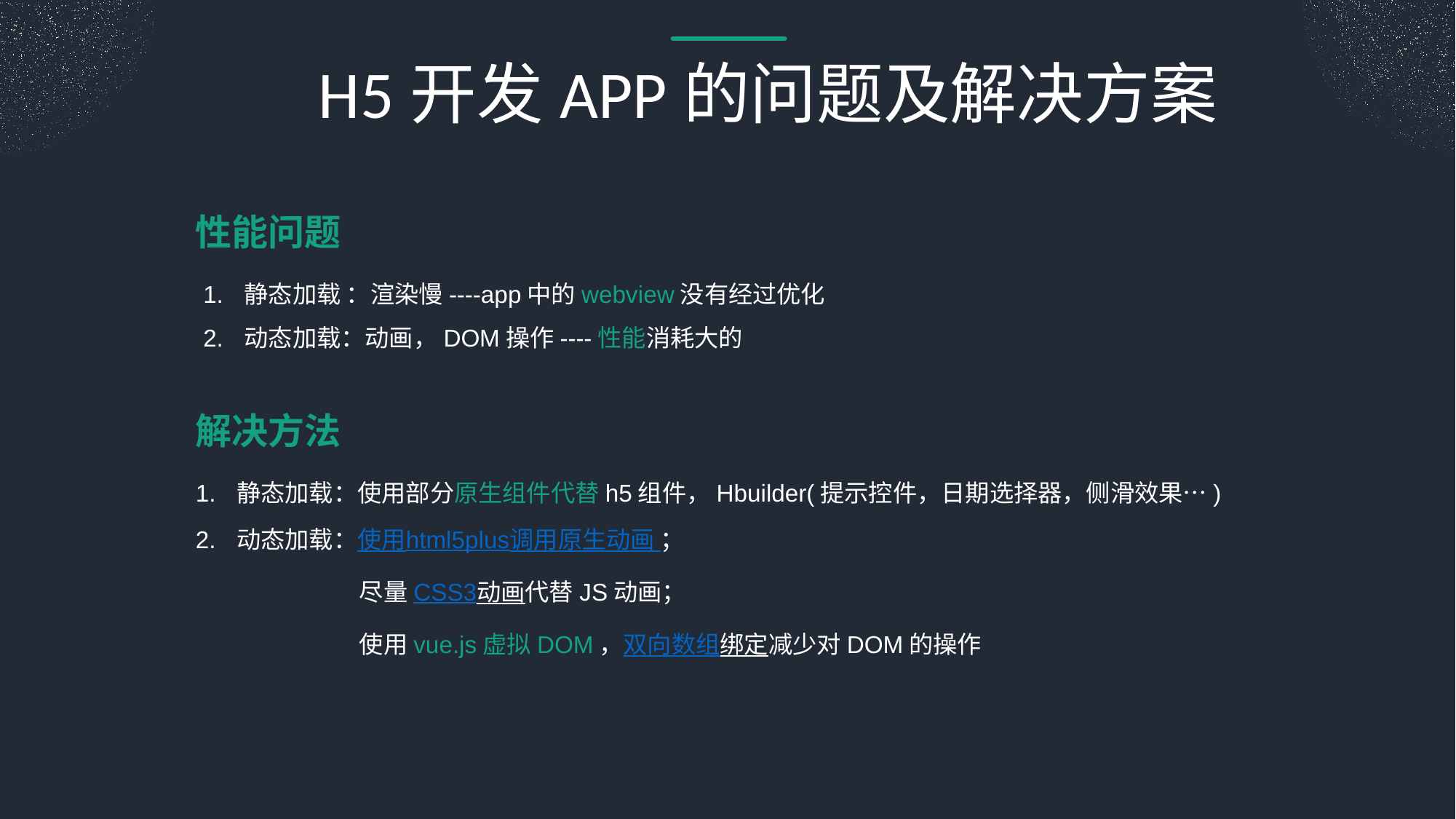

H5开发APP的问题及解决方案

性能问题
静态加载 ：渲染慢----app中的webview没有经过优化
动态加载：动画，DOM操作----性能消耗大的
解决方法
静态加载：使用部分原生组件代替h5组件，Hbuilder(提示控件，日期选择器，侧滑效果…)
动态加载：使用html5plus调用原生动画 ；
尽量CSS3动画代替JS动画；
使用vue.js虚拟DOM，双向数组绑定减少对DOM的操作